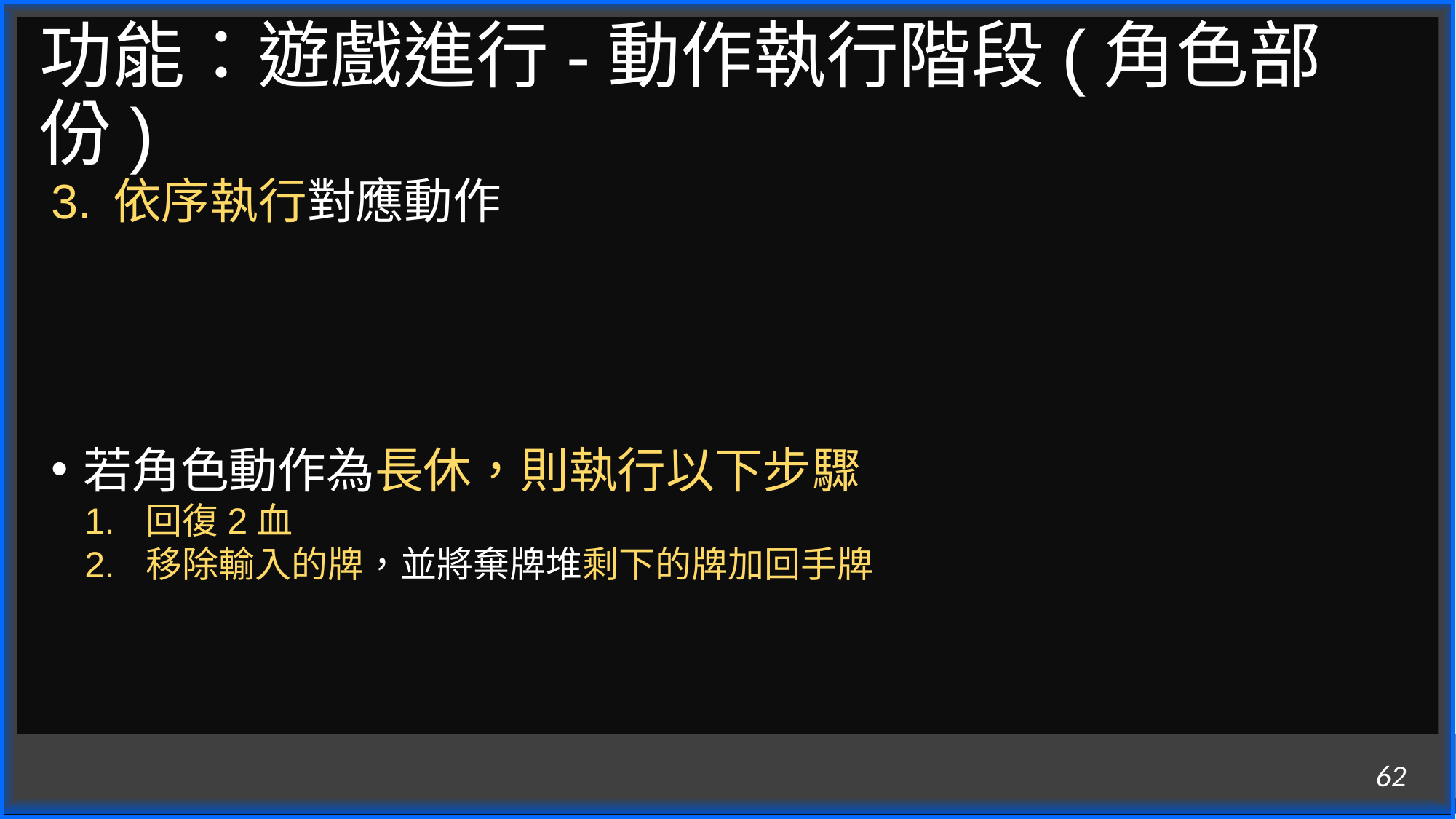

# 功能：遊戲進行-動作執行階段(角色部份)
依序執行對應動作

若角色動作為長休，則執行以下步驟
回復2血
移除輸入的牌，並將棄牌堆剩下的牌加回手牌